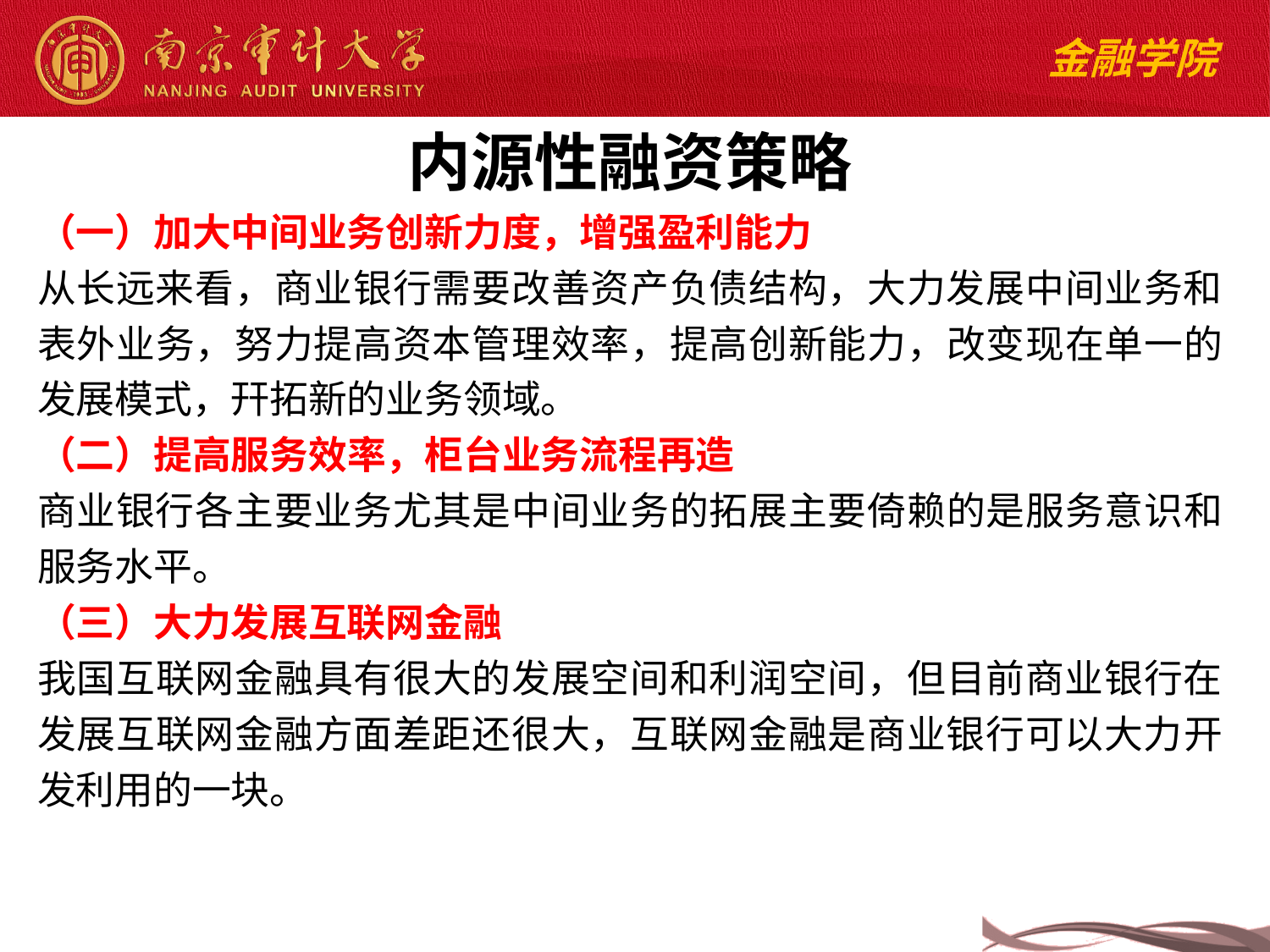

内源性融资策略
（一）加大中间业务创新力度，增强盈利能力
从长远来看，商业银行需要改善资产负债结构，大力发展中间业务和表外业务，努力提高资本管理效率，提高创新能力，改变现在单一的发展模式，幵拓新的业务领域。
（二）提高服务效率，柜台业务流程再造
商业银行各主要业务尤其是中间业务的拓展主要倚赖的是服务意识和服务水平。
（三）大力发展互联网金融
我国互联网金融具有很大的发展空间和利润空间，但目前商业银行在发展互联网金融方面差距还很大，互联网金融是商业银行可以大力开发利用的一块。